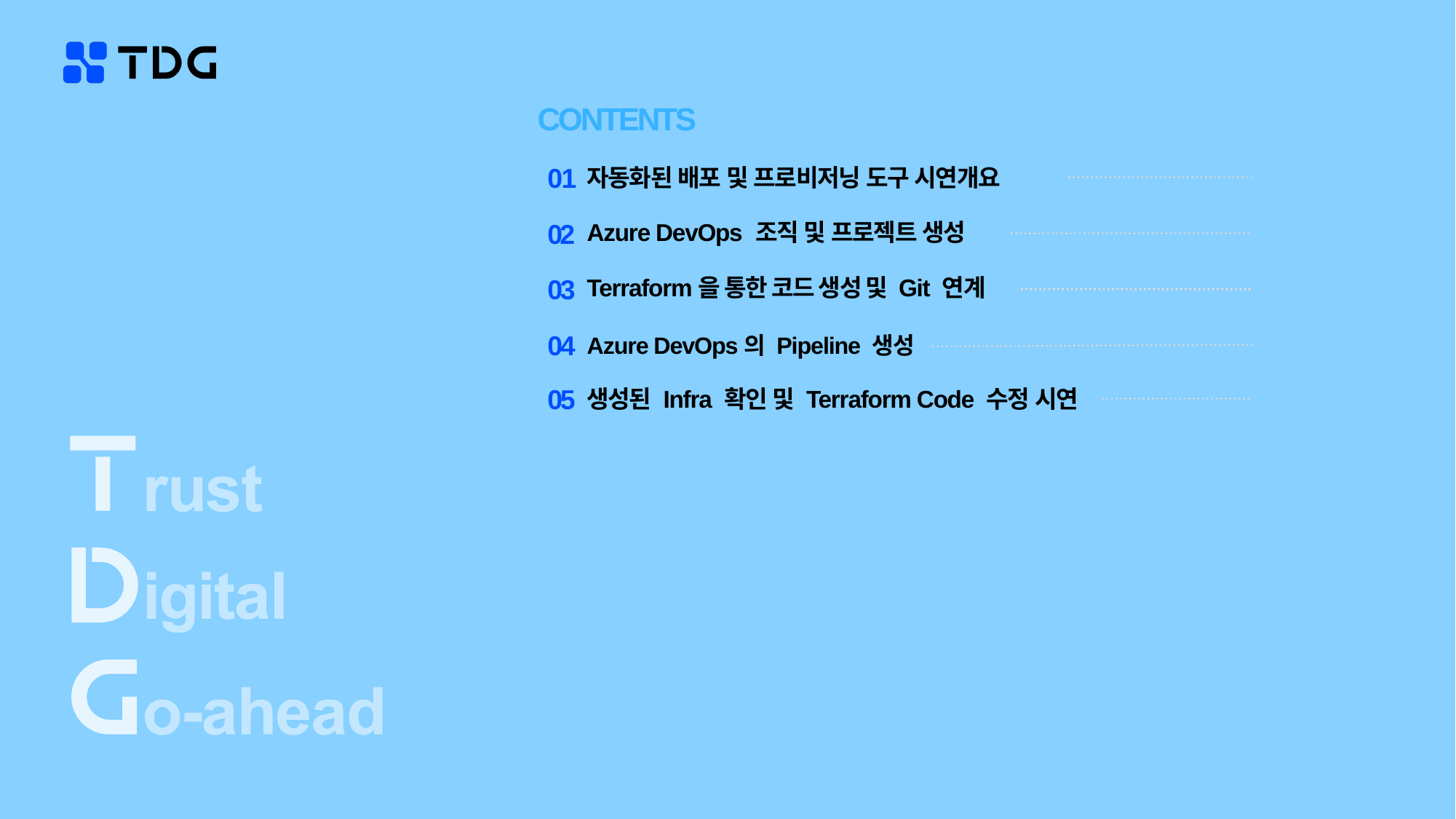

CONTENTS
01
자동화된 배포 및 프로비저닝 도구 시연개요
03
02
Azure DevOps 조직 및 프로젝트 생성
04
03
Terraform을 통한 코드 생성 및 Git 연계
05
04
Azure DevOps의 Pipeline 생성
06
05
생성된 Infra 확인 및 Terraform Code 수정 시연
06